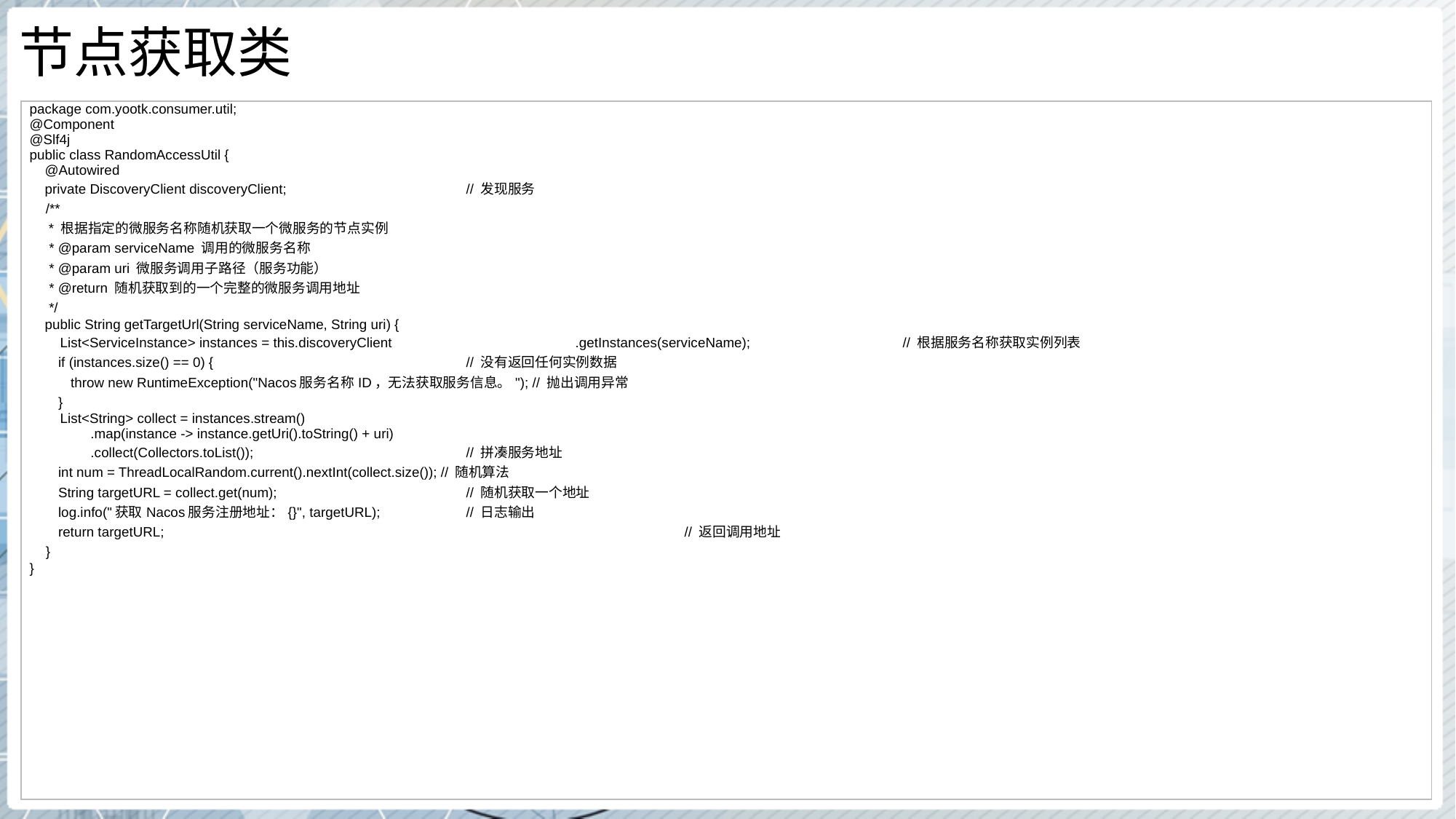

# 节点获取类
| package com.yootk.consumer.util; @Component @Slf4j public class RandomAccessUtil { @Autowired private DiscoveryClient discoveryClient; // 发现服务 /\*\* \* 根据指定的微服务名称随机获取一个微服务的节点实例 \* @param serviceName 调用的微服务名称 \* @param uri 微服务调用子路径（服务功能） \* @return 随机获取到的一个完整的微服务调用地址 \*/ public String getTargetUrl(String serviceName, String uri) { List<ServiceInstance> instances = this.discoveryClient .getInstances(serviceName); // 根据服务名称获取实例列表 if (instances.size() == 0) { // 没有返回任何实例数据 throw new RuntimeException("Nacos服务名称ID，无法获取服务信息。"); // 抛出调用异常 } List<String> collect = instances.stream() .map(instance -> instance.getUri().toString() + uri) .collect(Collectors.toList()); // 拼凑服务地址 int num = ThreadLocalRandom.current().nextInt(collect.size()); // 随机算法 String targetURL = collect.get(num); // 随机获取一个地址 log.info("获取Nacos服务注册地址：{}", targetURL); // 日志输出 return targetURL; // 返回调用地址 } } |
| --- |